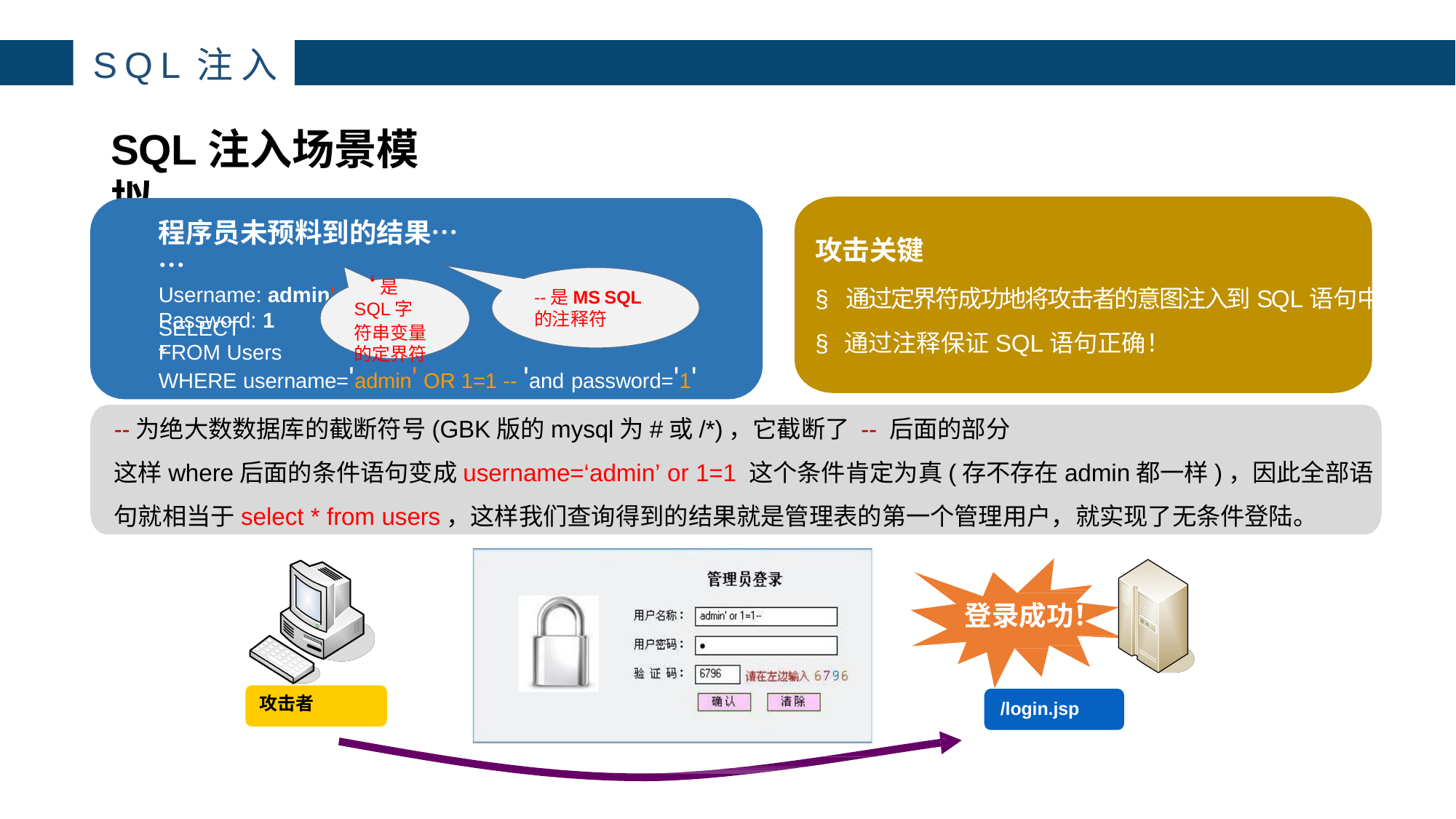

主讲：枕边月亮

SQL注入
SQL注入场景模拟
4

程序员未预料到的结果……
Username: admin' OR 1=1 --
Password: 1
攻击关键
§  通过定界符成功地将攻击者的意图注入到SQL语句中！
§  通过注释保证SQL语句正确！
--是MS SQL的注释符
‘是SQL字
符串变量的定界符
‘
SELECT *
FROM Users
WHERE username='admin' OR 1=1 -- 'and password='1'
--为绝大数数据库的截断符号(GBK版的mysql为#或/*)，它截断了 -- 后面的部分
这样where后面的条件语句变成username=‘admin’ or 1=1 这个条件肯定为真(存不存在admin都一样)，因此全部语句就相当于select * from users，这样我们查询得到的结果就是管理表的第一个管理用户，就实现了无条件登陆。

登录成功！

攻击者
/login.jsp